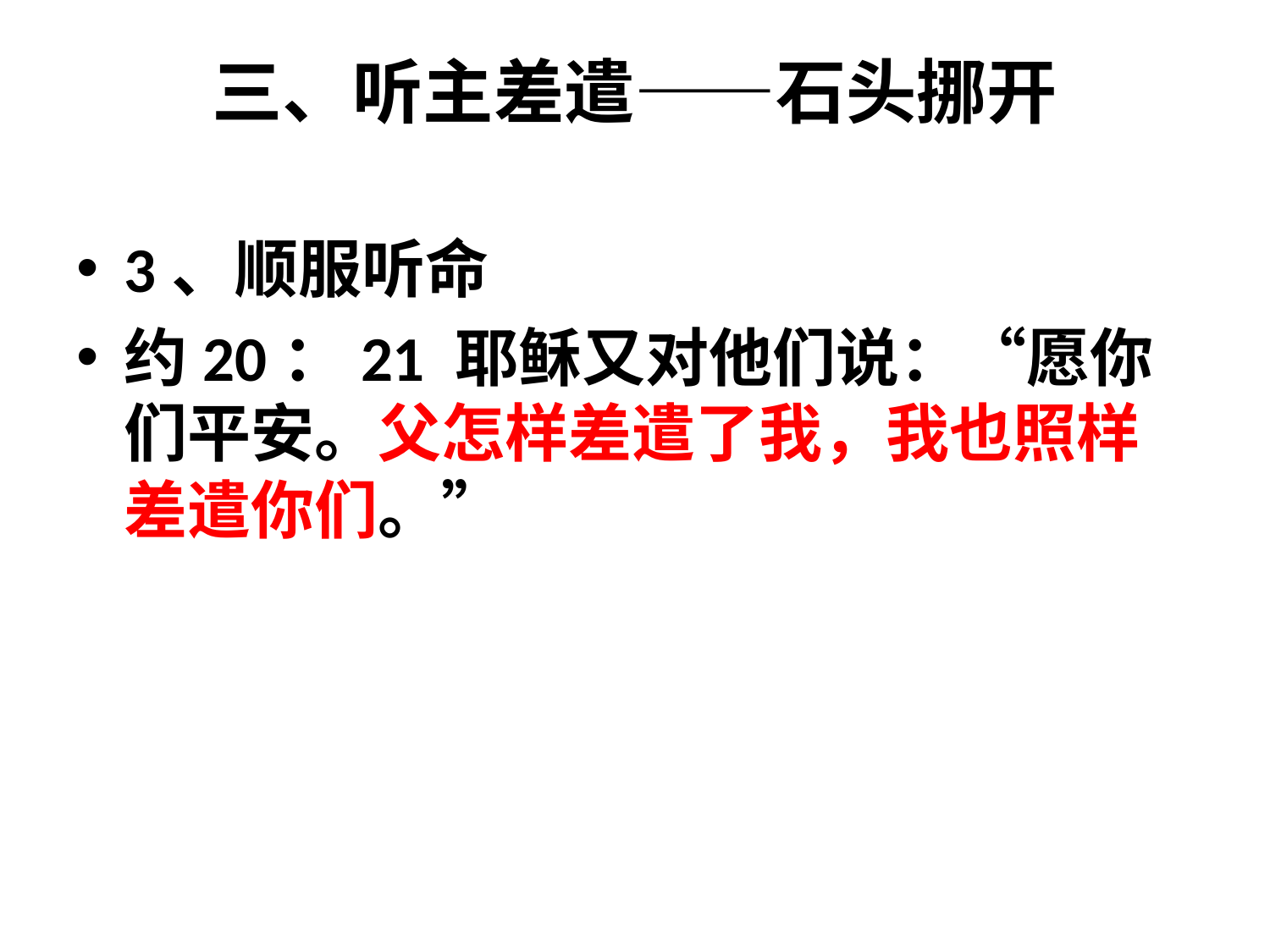

# 三、听主差遣——石头挪开
3、顺服听命
约20：21 耶稣又对他们说：“愿你们平安。父怎样差遣了我，我也照样差遣你们。”